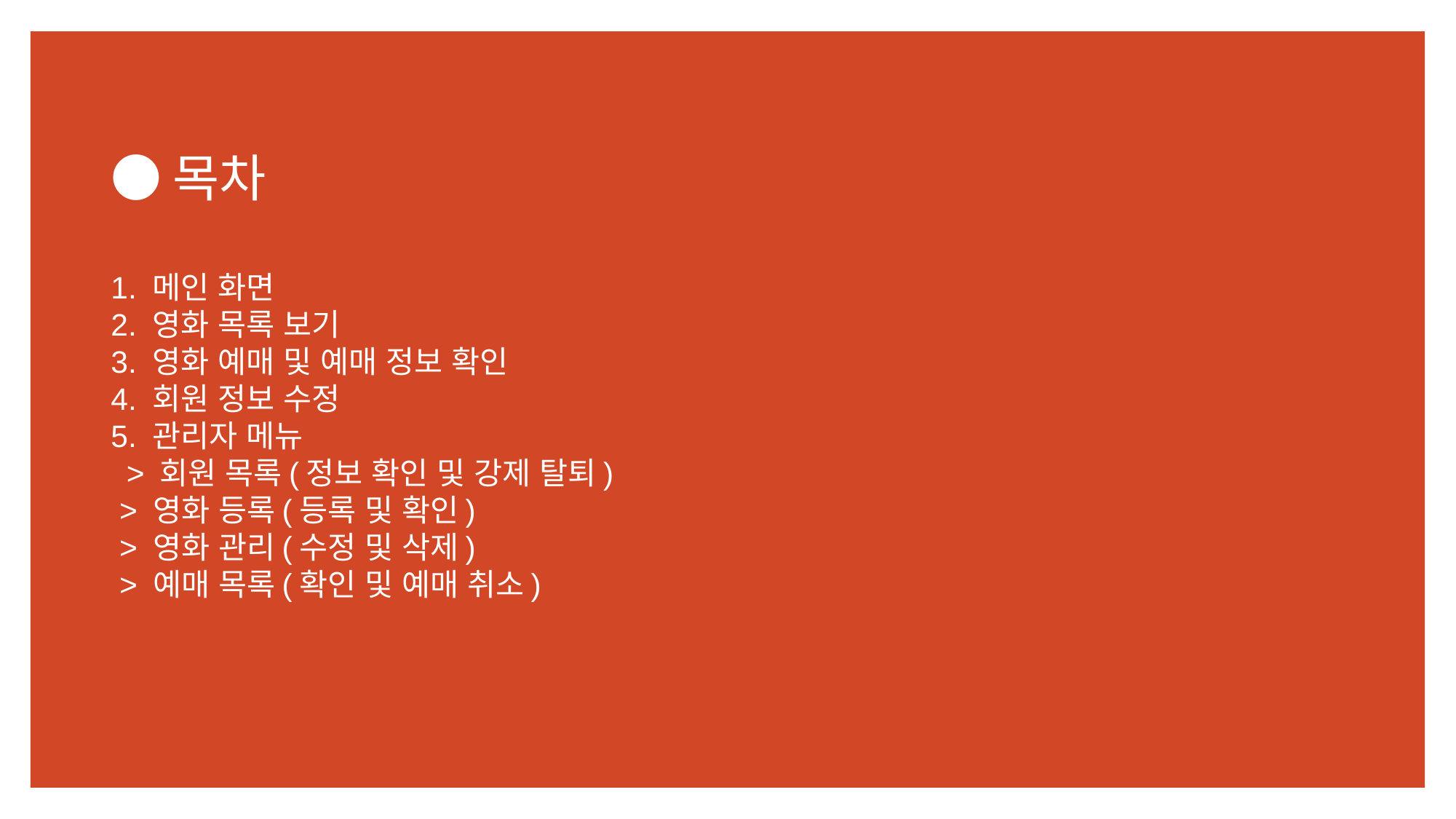

# ●목차 1. 메인 화면 2. 영화 목록 보기 3. 영화 예매 및 예매 정보 확인 4. 회원 정보 수정 5. 관리자 메뉴 > 회원 목록(정보 확인 및 강제 탈퇴) > 영화 등록(등록 및 확인) > 영화 관리(수정 및 삭제) > 예매 목록(확인 및 예매 취소)